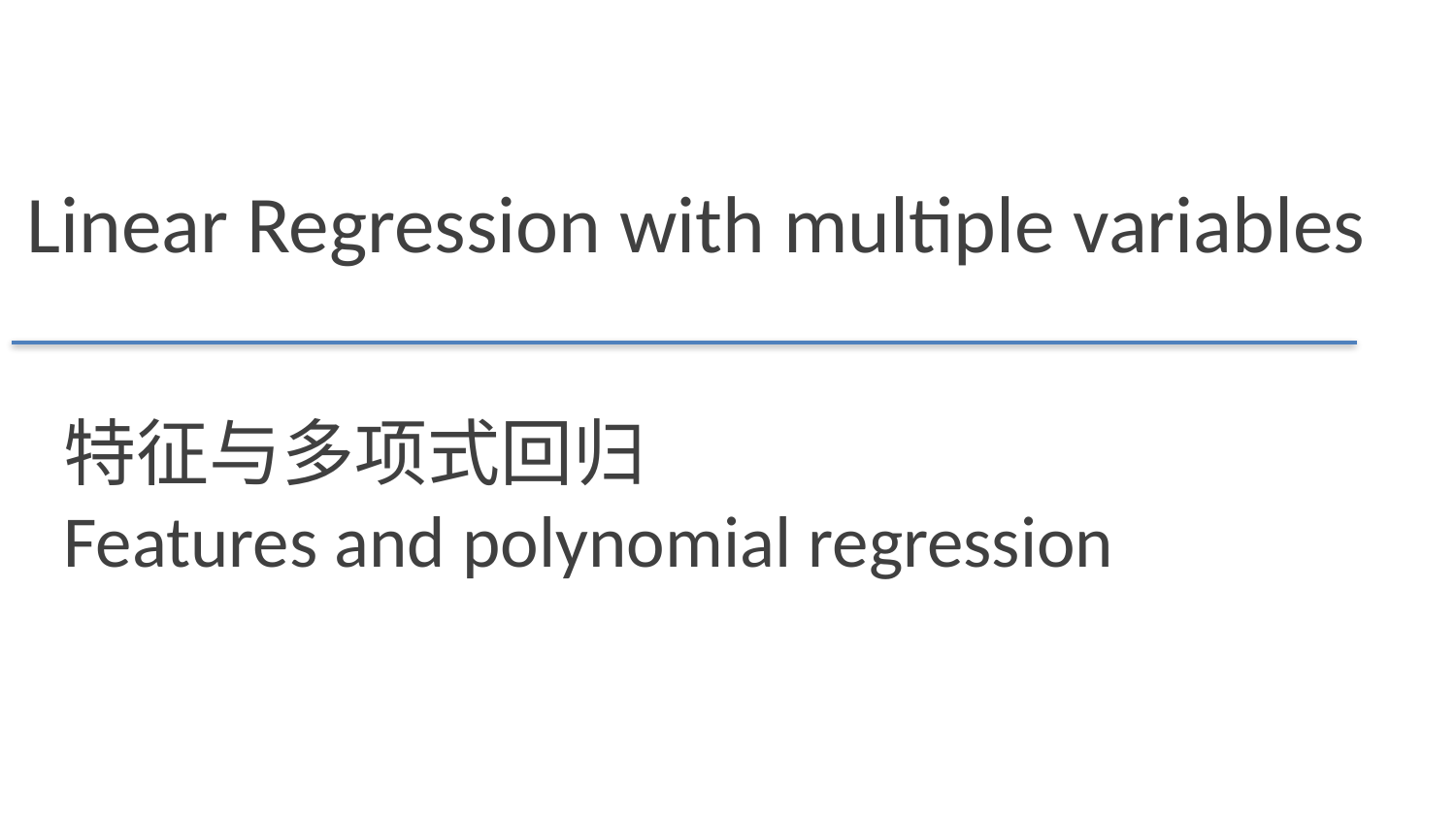

Linear Regression with multiple variables
特征与多项式回归
Features and polynomial regression